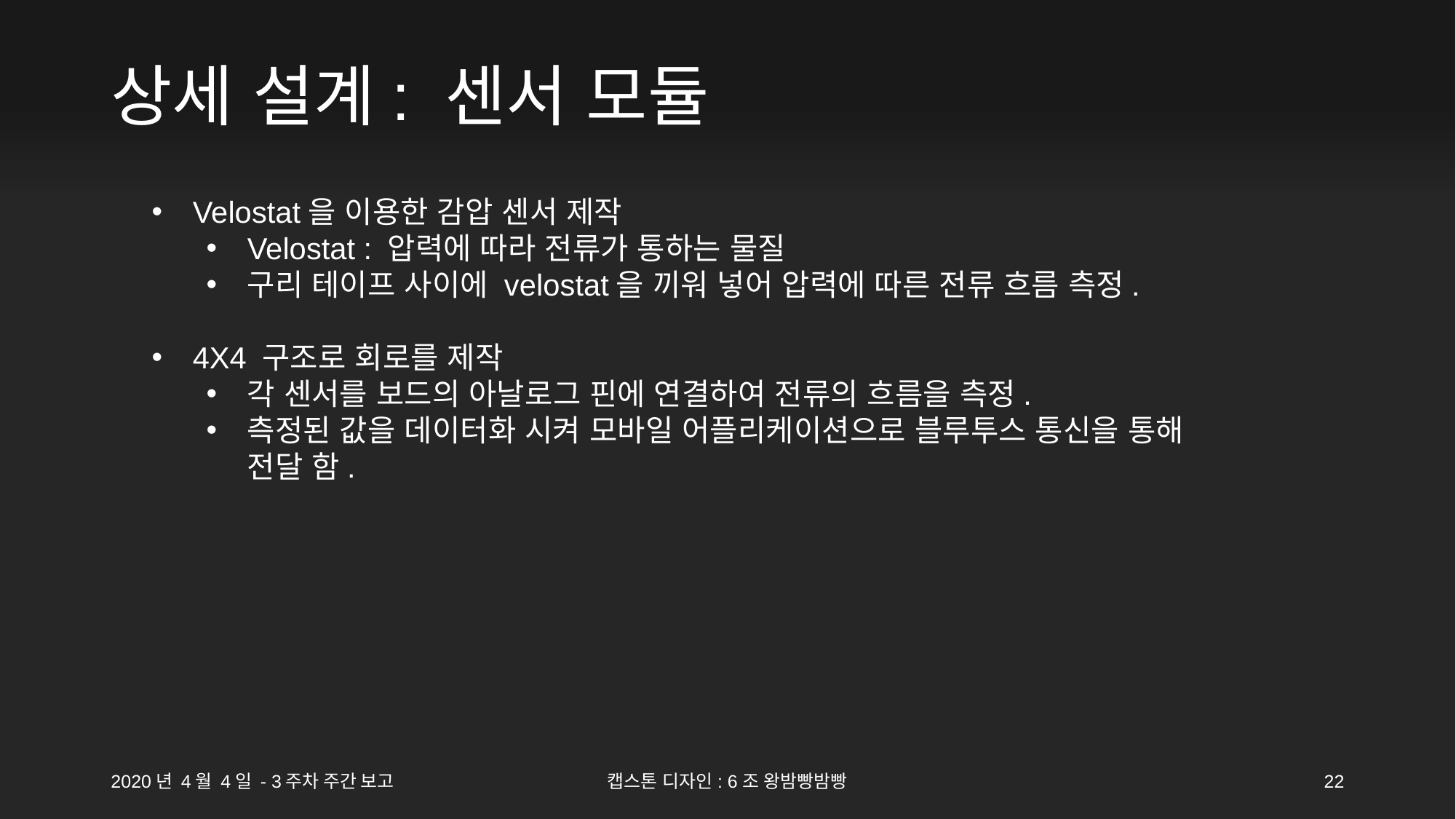

# 상세 설계: 센서 모듈
Velostat을 이용한 감압 센서 제작
Velostat : 압력에 따라 전류가 통하는 물질
구리 테이프 사이에 velostat을 끼워 넣어 압력에 따른 전류 흐름 측정.

4X4 구조로 회로를 제작
각 센서를 보드의 아날로그 핀에 연결하여 전류의 흐름을 측정.
측정된 값을 데이터화 시켜 모바일 어플리케이션으로 블루투스 통신을 통해 전달 함.
2020년 4월 4일 - 3주차 주간 보고
캡스톤 디자인: 6조 왕밤빵밤빵
22